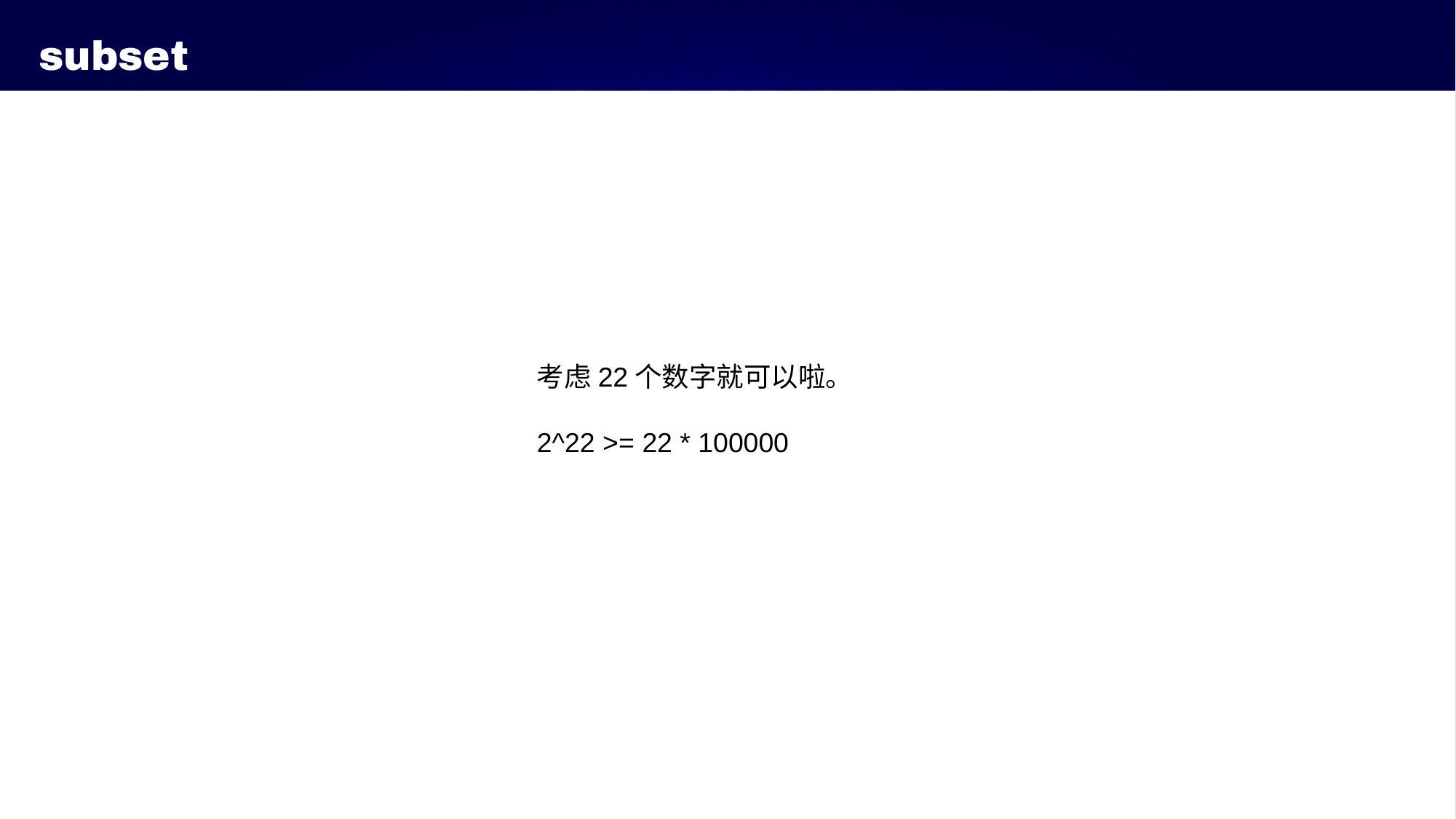

# subset
考虑22个数字就可以啦。

2^22 >= 22 * 100000